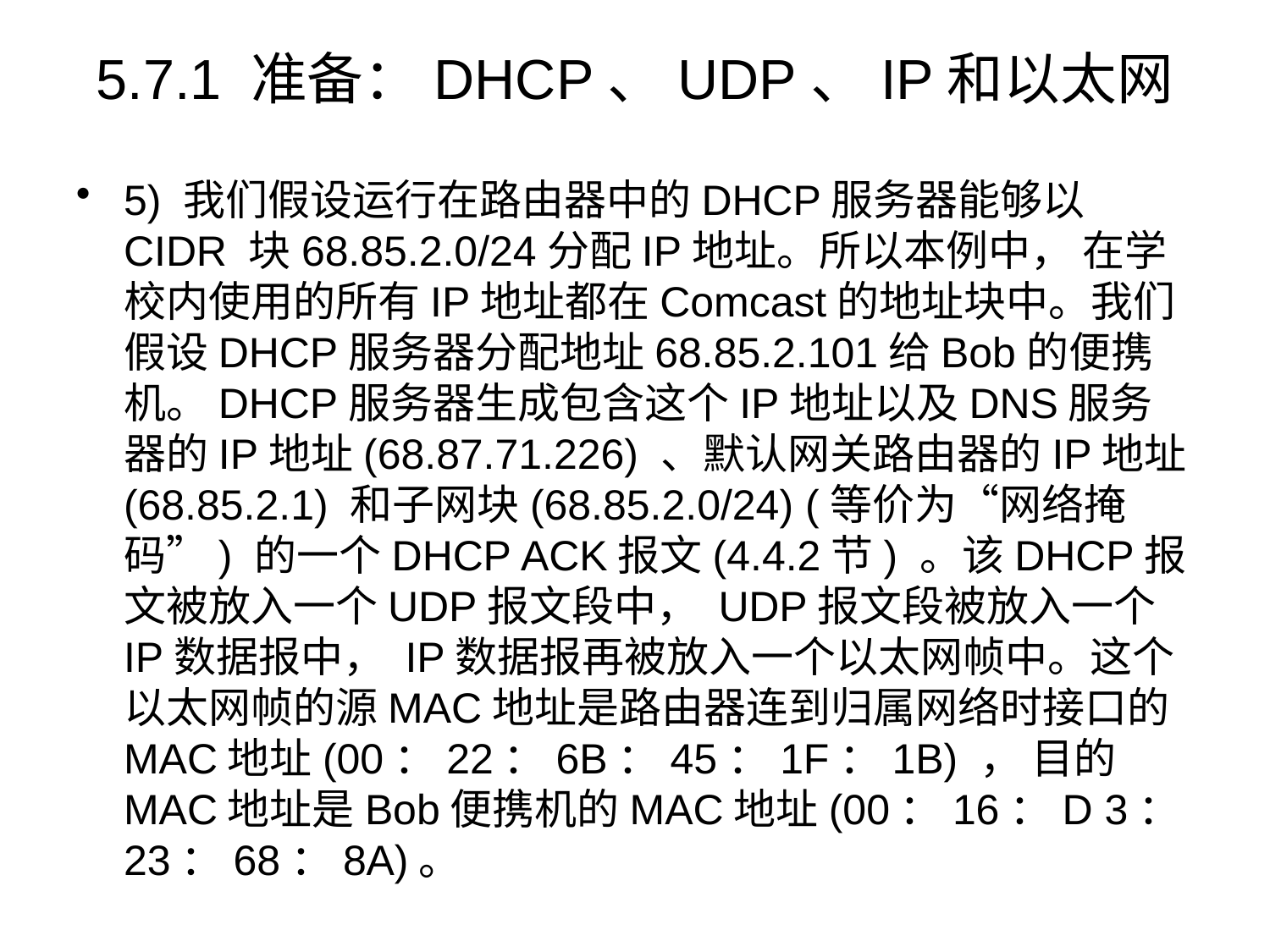

# 5.7.1 准备：DHCP、UDP、IP和以太网
5) 我们假设运行在路由器中的DHCP服务器能够以CIDR 块68.85.2.0/24分配IP地址。所以本例中， 在学校内使用的所有IP地址都在Comcast的地址块中。我们假设DHCP服务器分配地址68.85.2.101给Bob的便携机。DHCP服务器生成包含这个IP地址以及DNS服务器的IP地址(68.87.71.226) 、默认网关路由器的IP地址(68.85.2.1) 和子网块(68.85.2.0/24) (等价为“网络掩码”) 的一个DHCP ACK报文(4.4.2节) 。该DHCP报文被放入一个UDP报文段中， UDP报文段被放入一个IP数据报中， IP数据报再被放入一个以太网帧中。这个以太网帧的源MAC地址是路由器连到归属网络时接口的MAC地址(00：22：6B：45：1F：1B) ， 目的MAC地址是Bob便携机的MAC地址(00：16：D 3：23：68：8A)。